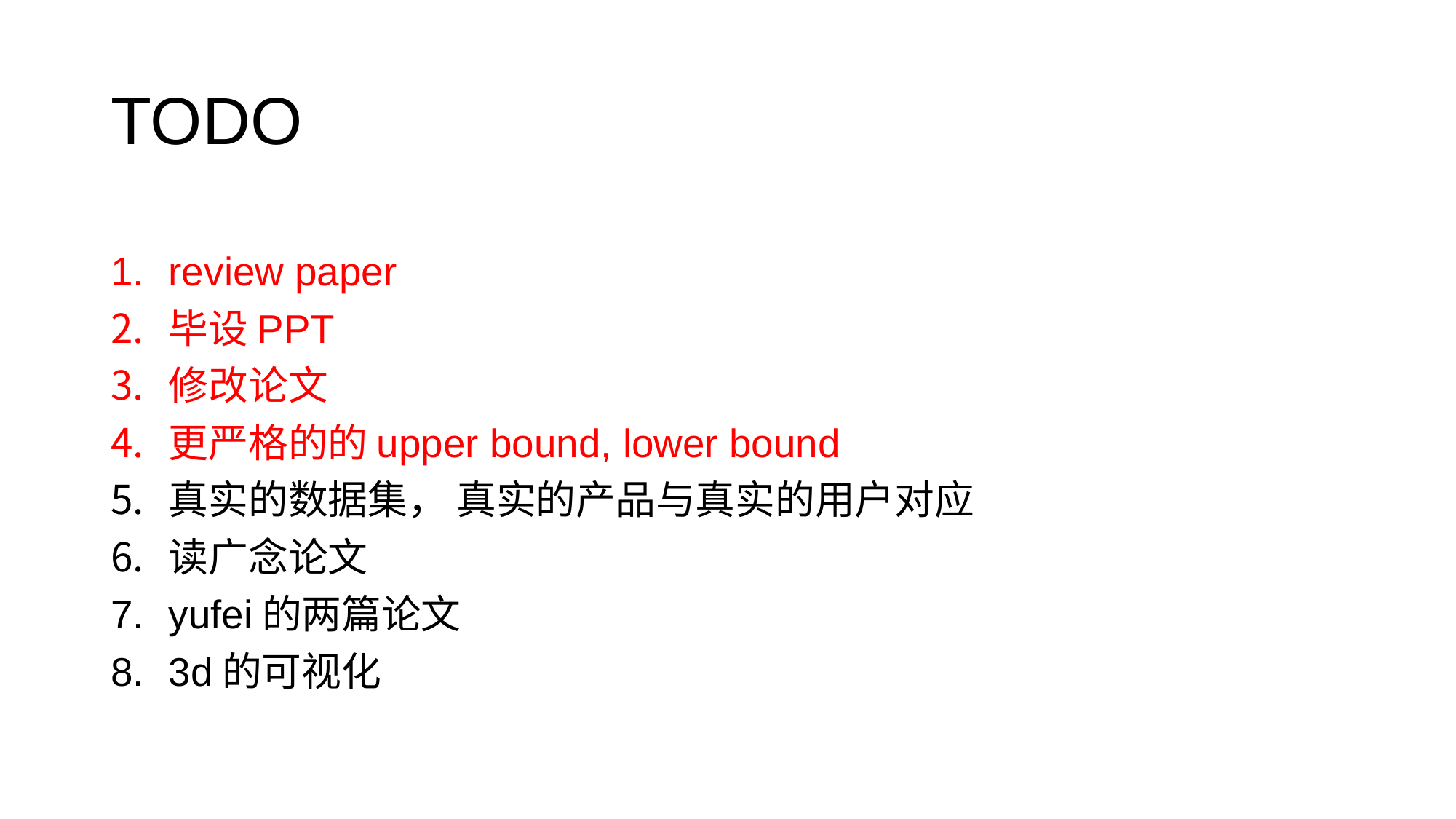

# TODO

review paper
毕设PPT
修改论文
更严格的的upper bound, lower bound
真实的数据集， 真实的产品与真实的用户对应
读广念论文
yufei的两篇论文
3d的可视化